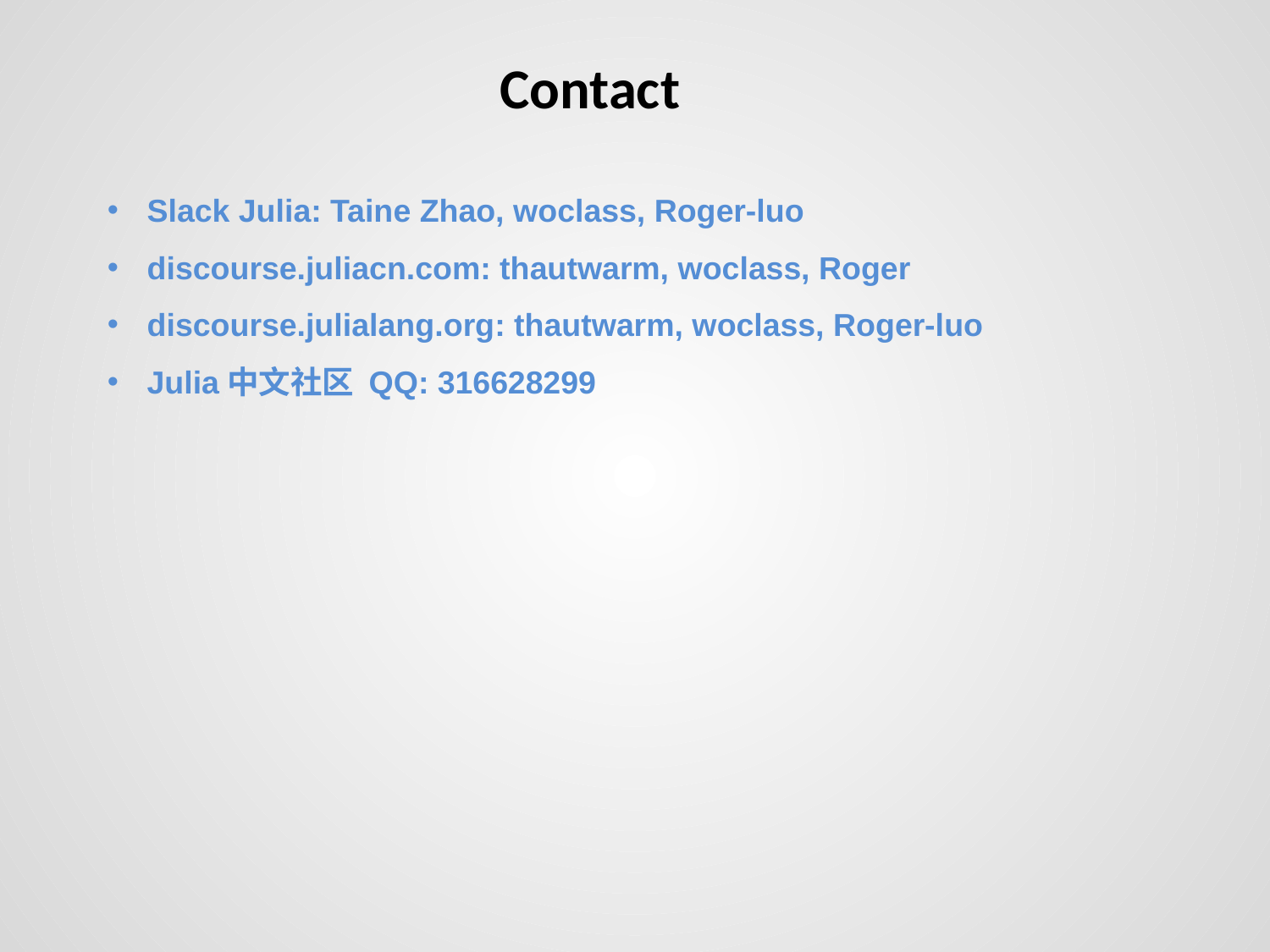

Contact

Slack Julia: Taine Zhao, woclass, Roger-luo
discourse.juliacn.com: thautwarm, woclass, Roger
discourse.julialang.org: thautwarm, woclass, Roger-luo
Julia中文社区 QQ: 316628299